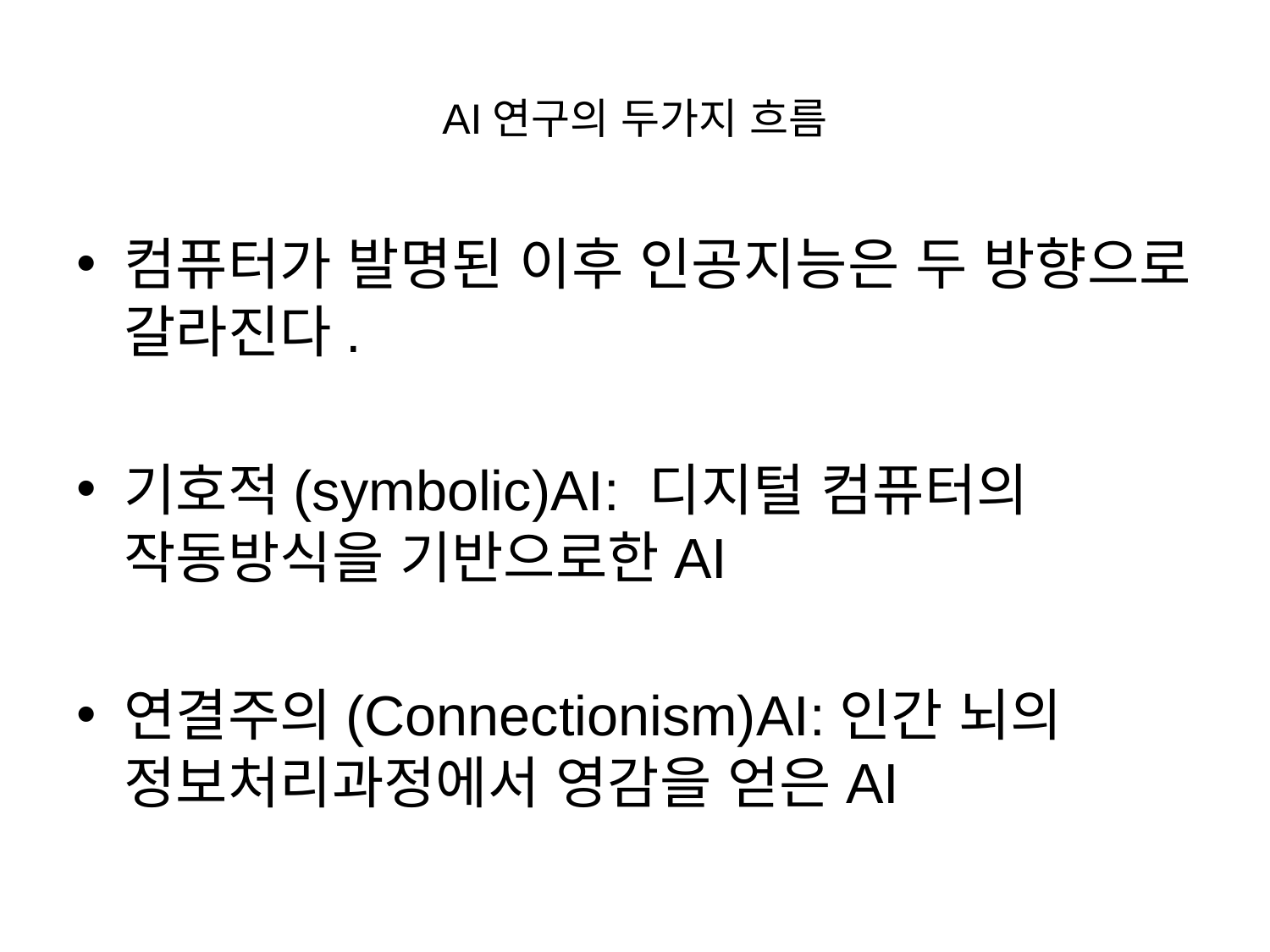

# AI연구의 두가지 흐름
컴퓨터가 발명된 이후 인공지능은 두 방향으로 갈라진다.

기호적(symbolic)AI: 디지털 컴퓨터의 작동방식을 기반으로한AI

연결주의(Connectionism)AI:인간 뇌의 정보처리과정에서 영감을 얻은AI